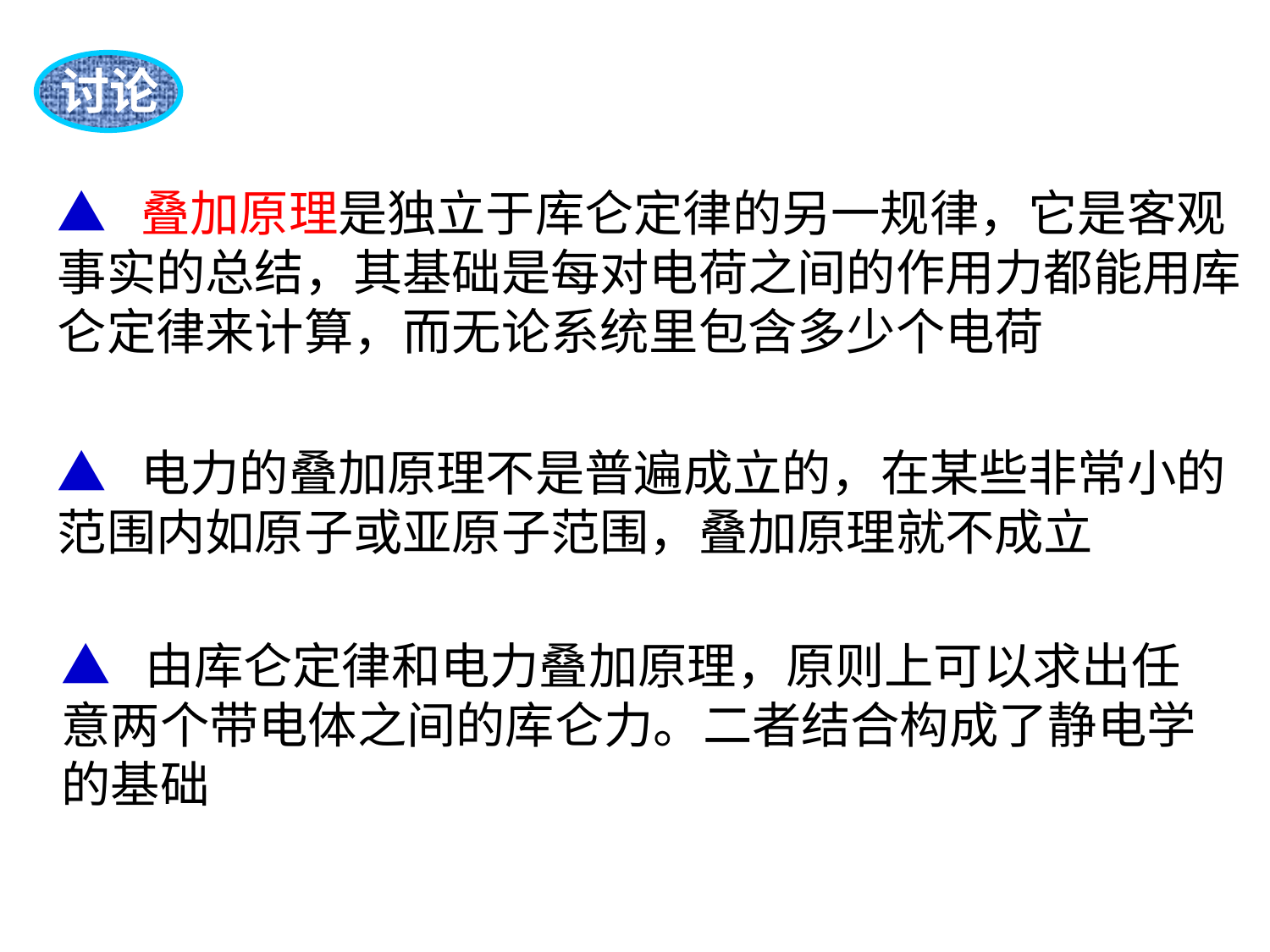

讨论
▲  叠加原理是独立于库仑定律的另一规律，它是客观事实的总结，其基础是每对电荷之间的作用力都能用库仑定律来计算，而无论系统里包含多少个电荷
▲  电力的叠加原理不是普遍成立的，在某些非常小的范围内如原子或亚原子范围，叠加原理就不成立
▲  由库仑定律和电力叠加原理，原则上可以求出任意两个带电体之间的库仑力。二者结合构成了静电学的基础